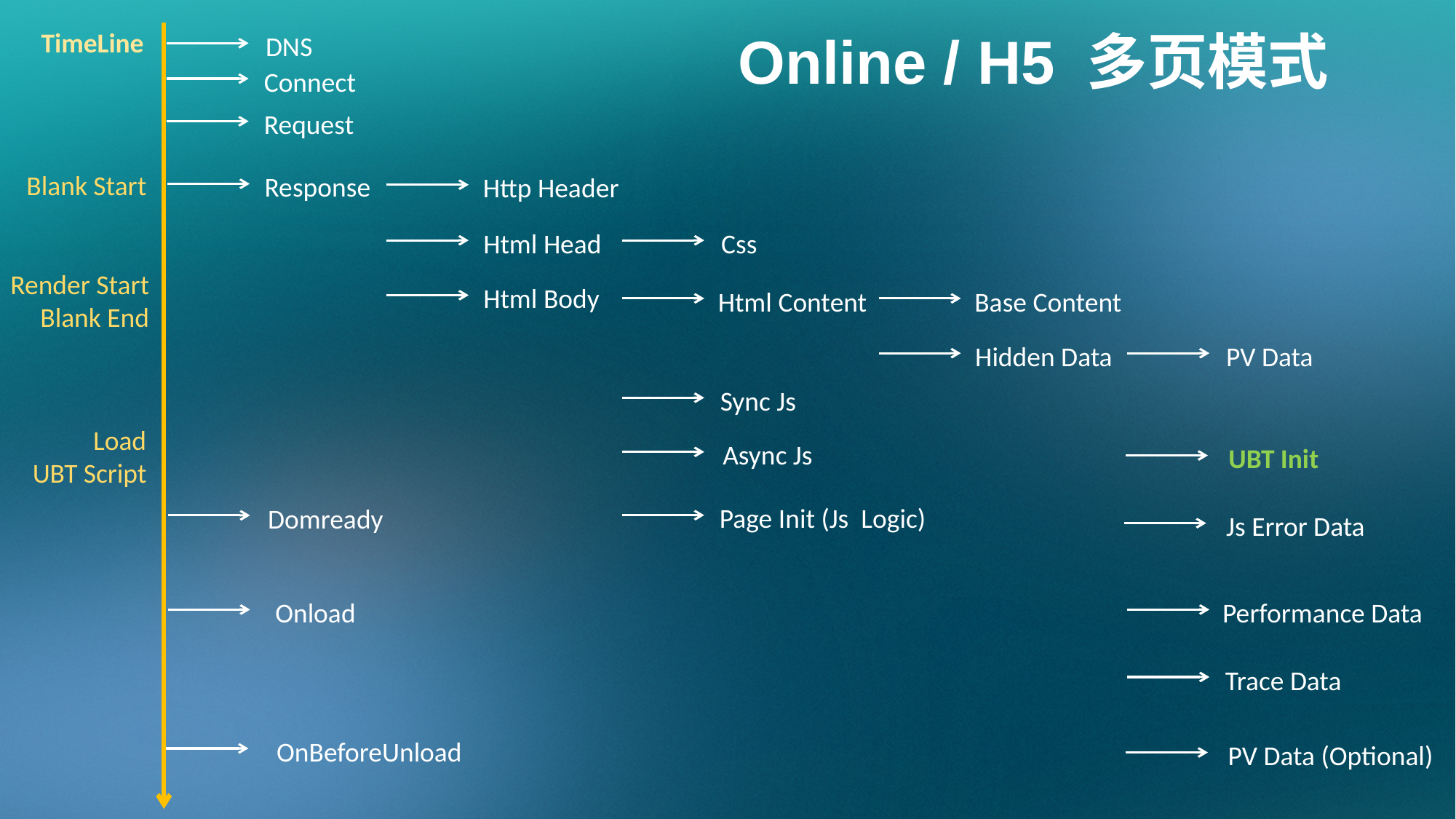

Online / H5 多页模式
TimeLine
DNS
Connect
Request
Blank Start
Response
Http Header
Html Head
Css
Render Start
Blank End
Html Body
Html Content
Base Content
Hidden Data
PV Data
Sync Js
Load
UBT Script
Async Js
UBT Init
Page Init (Js  Logic)
Domready
Js Error Data
Onload
Performance Data
Trace Data
OnBeforeUnload
PV Data (Optional)